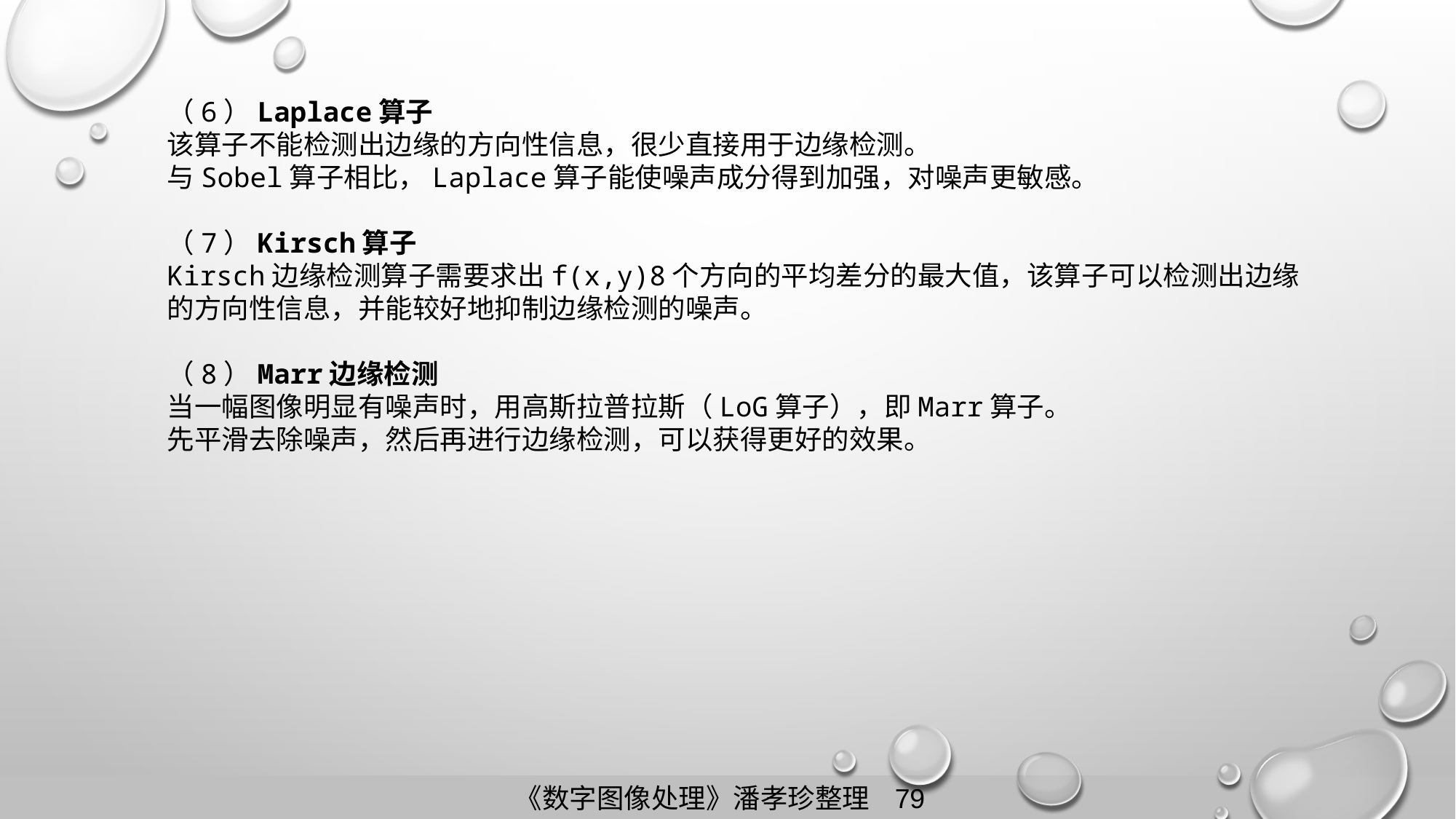

（6）Laplace算子
该算子不能检测出边缘的方向性信息，很少直接用于边缘检测。
与Sobel算子相比，Laplace算子能使噪声成分得到加强，对噪声更敏感。

（7）Kirsch算子
Kirsch边缘检测算子需要求出f(x,y)8个方向的平均差分的最大值，该算子可以检测出边缘的方向性信息，并能较好地抑制边缘检测的噪声。

（8）Marr边缘检测
当一幅图像明显有噪声时，用高斯拉普拉斯（LoG算子），即Marr算子。
先平滑去除噪声，然后再进行边缘检测，可以获得更好的效果。